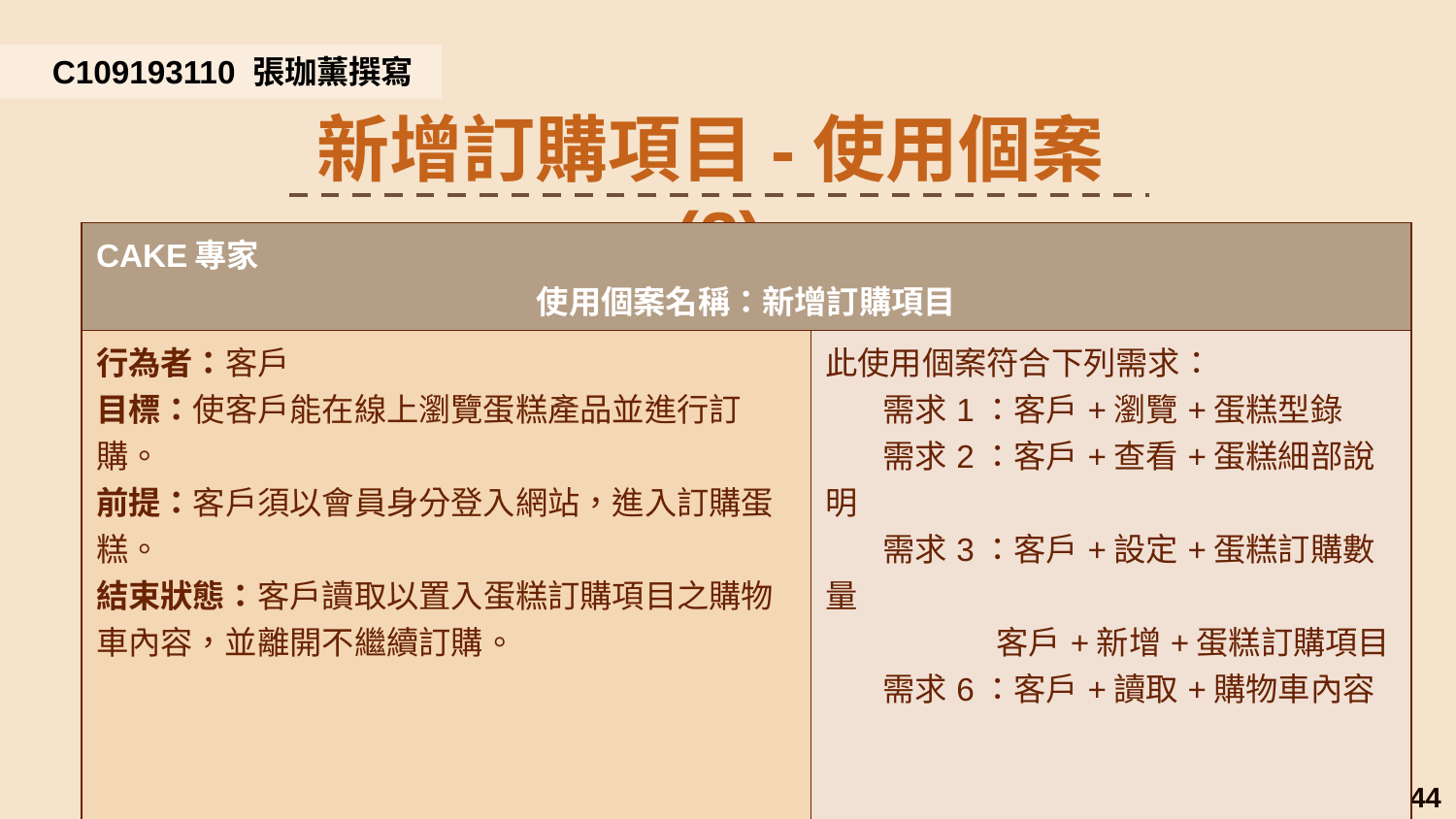

C109193110 張珈薰撰寫
新增訂購項目-使用個案(2)
| CAKE專家 使用個案名稱：新增訂購項目 |  |
| --- | --- |
| 行為者：客戶 目標：使客戶能在線上瀏覽蛋糕產品並進行訂購。 前提：客戶須以會員身分登入網站，進入訂購蛋糕。 結束狀態：客戶讀取以置入蛋糕訂購項目之購物車內容，並離開不繼續訂購。 | 此使用個案符合下列需求： 需求1：客戶+瀏覽+蛋糕型錄 需求2：客戶+查看+蛋糕細部說明 需求3：客戶+設定+蛋糕訂購數量 客戶+新增+蛋糕訂購項目 需求6：客戶+讀取+購物車內容 符合「順序內聚力」 |
44